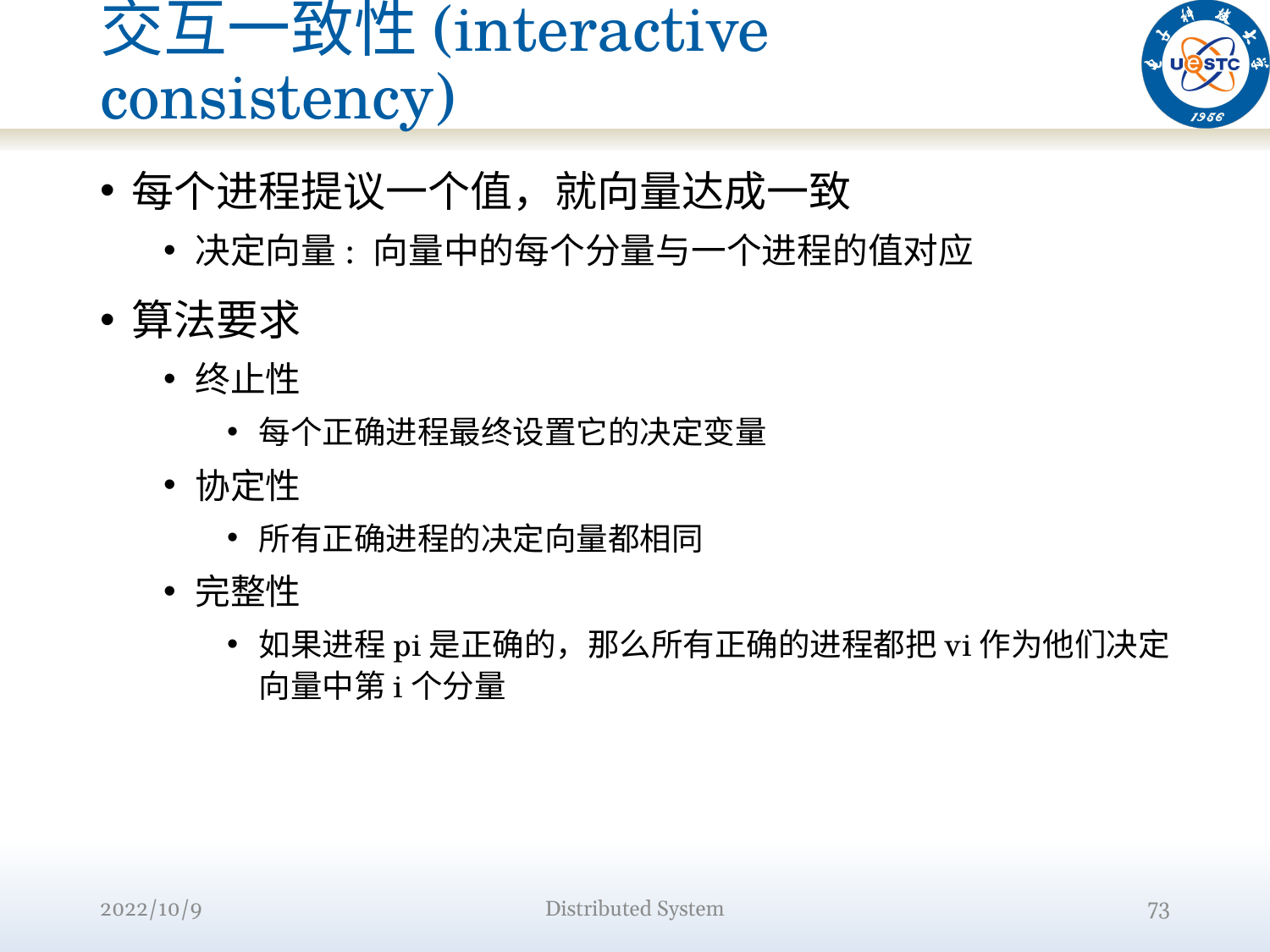

# 交互一致性(interactive consistency)
每个进程提议一个值，就向量达成一致
决定向量: 向量中的每个分量与一个进程的值对应
算法要求
终止性
每个正确进程最终设置它的决定变量
协定性
所有正确进程的决定向量都相同
完整性
如果进程pi是正确的，那么所有正确的进程都把vi作为他们决定向量中第i个分量
2022/10/9
Distributed System
73